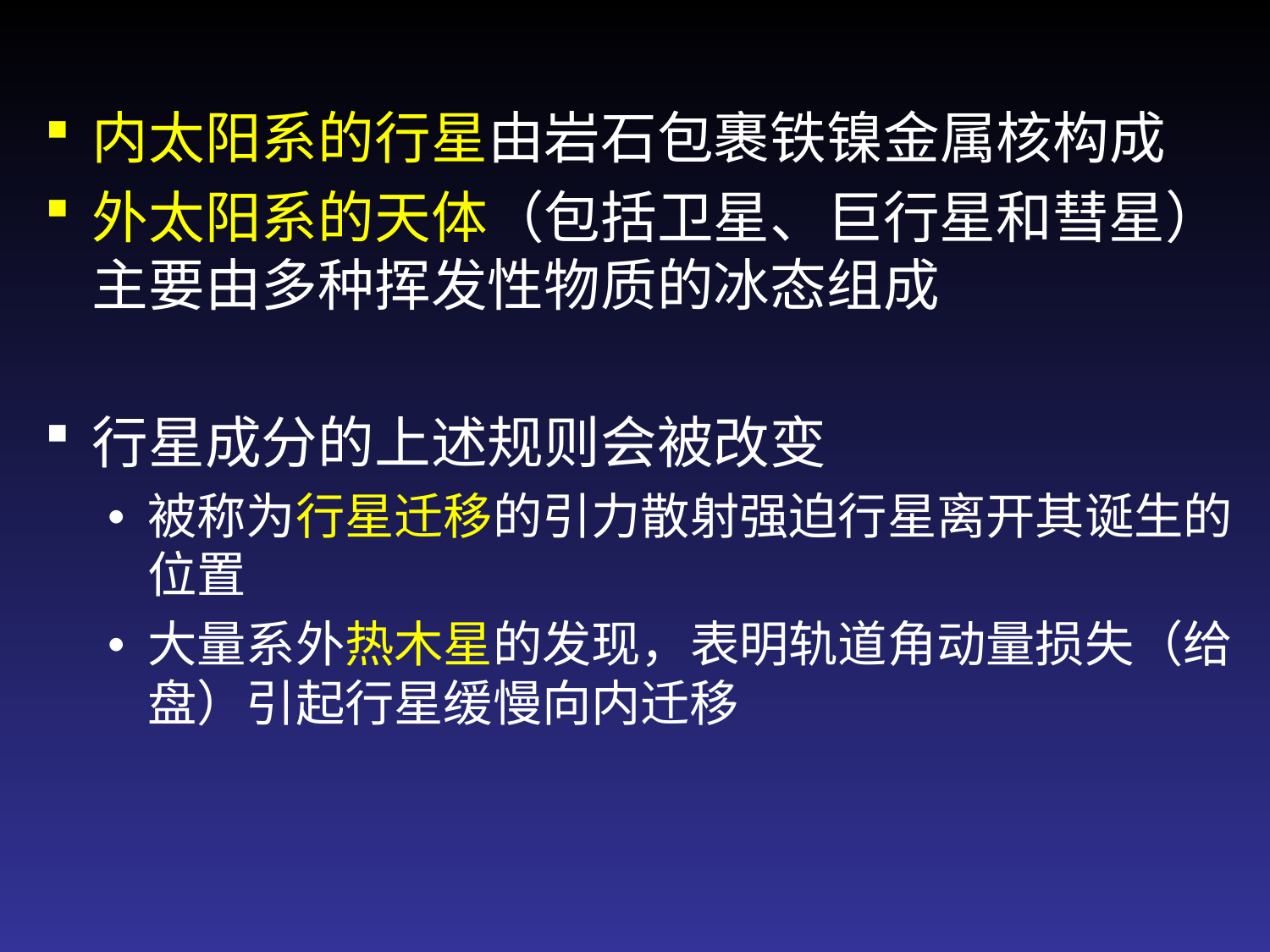

内太阳系的行星由岩石包裹铁镍金属核构成
外太阳系的天体（包括卫星、巨行星和彗星）主要由多种挥发性物质的冰态组成

行星成分的上述规则会被改变
被称为行星迁移的引力散射强迫行星离开其诞生的位置
大量系外热木星的发现，表明轨道角动量损失（给盘）引起行星缓慢向内迁移